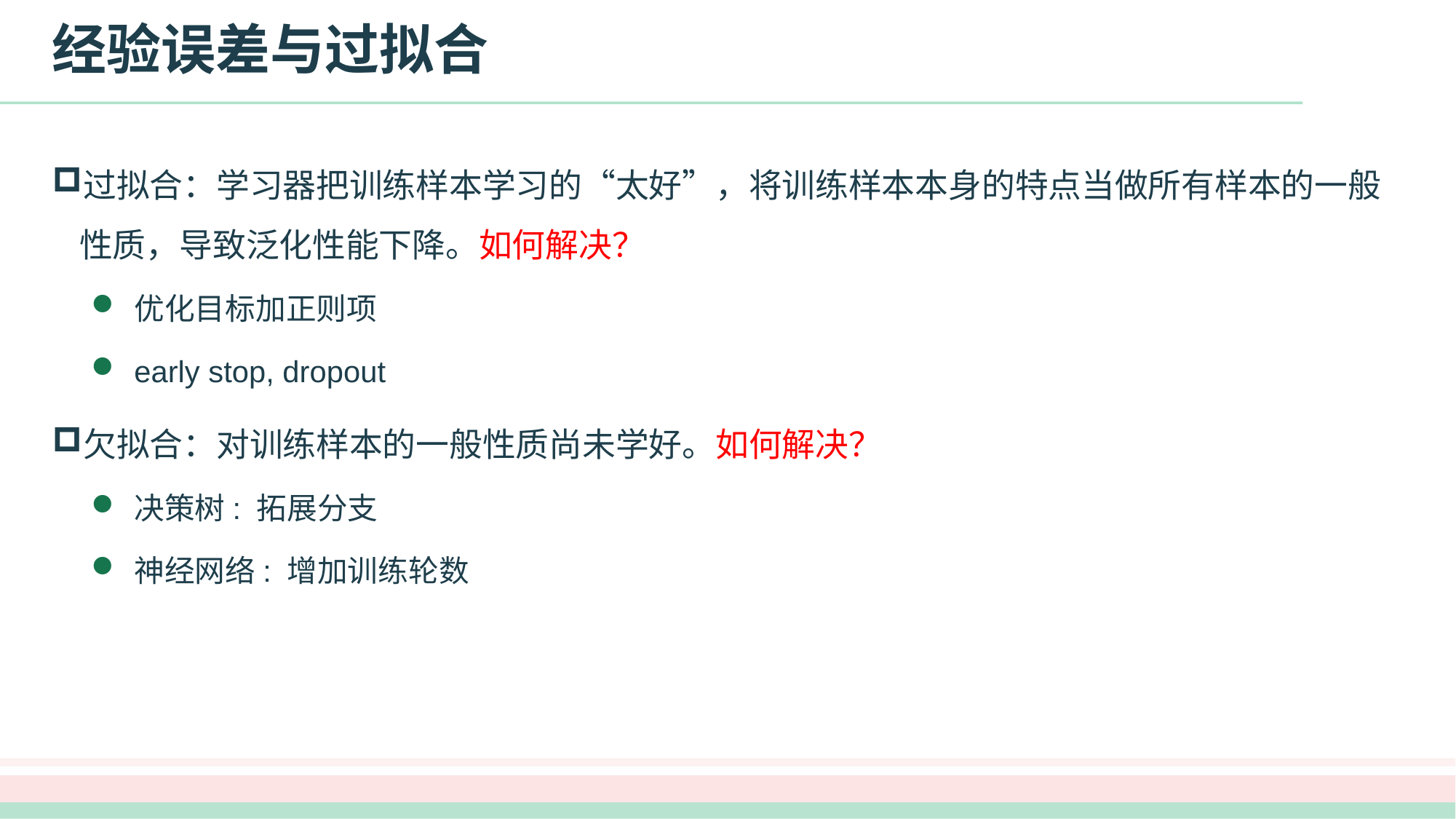

# 经验误差与过拟合
过拟合：学习器把训练样本学习的“太好”，将训练样本本身的特点当做所有样本的一般性质，导致泛化性能下降。如何解决？
优化目标加正则项
early stop, dropout
欠拟合：对训练样本的一般性质尚未学好。如何解决？
决策树: 拓展分支
神经网络: 增加训练轮数